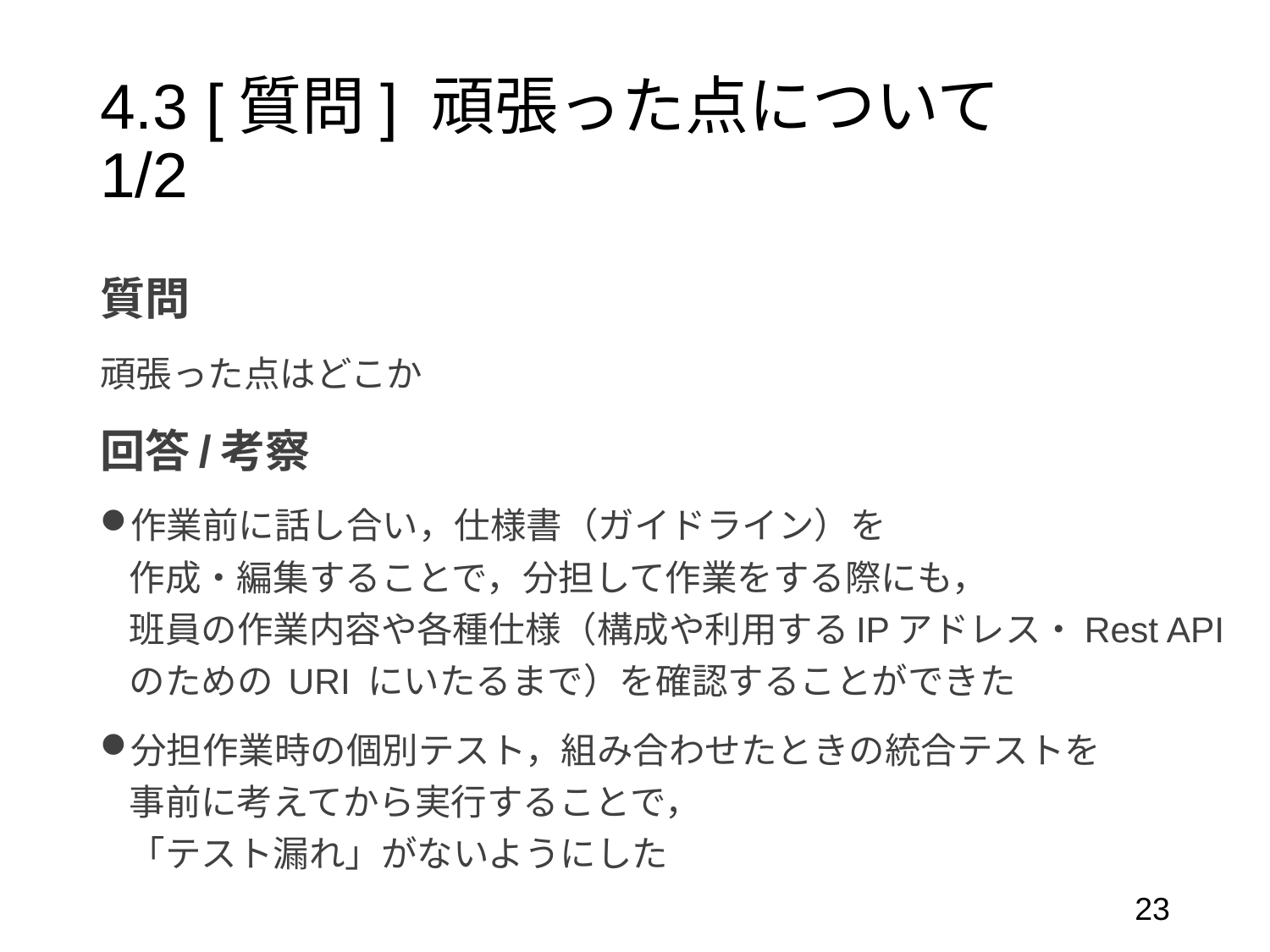

# 4.3 [質問] 頑張った点について	1/2
質問
頑張った点はどこか
回答/考察
作業前に話し合い，仕様書（ガイドライン）を
作成・編集することで，分担して作業をする際にも，
班員の作業内容や各種仕様（構成や利用するIPアドレス・Rest API のための URI にいたるまで）を確認することができた
分担作業時の個別テスト，組み合わせたときの統合テストを
事前に考えてから実行することで，
「テスト漏れ」がないようにした
23